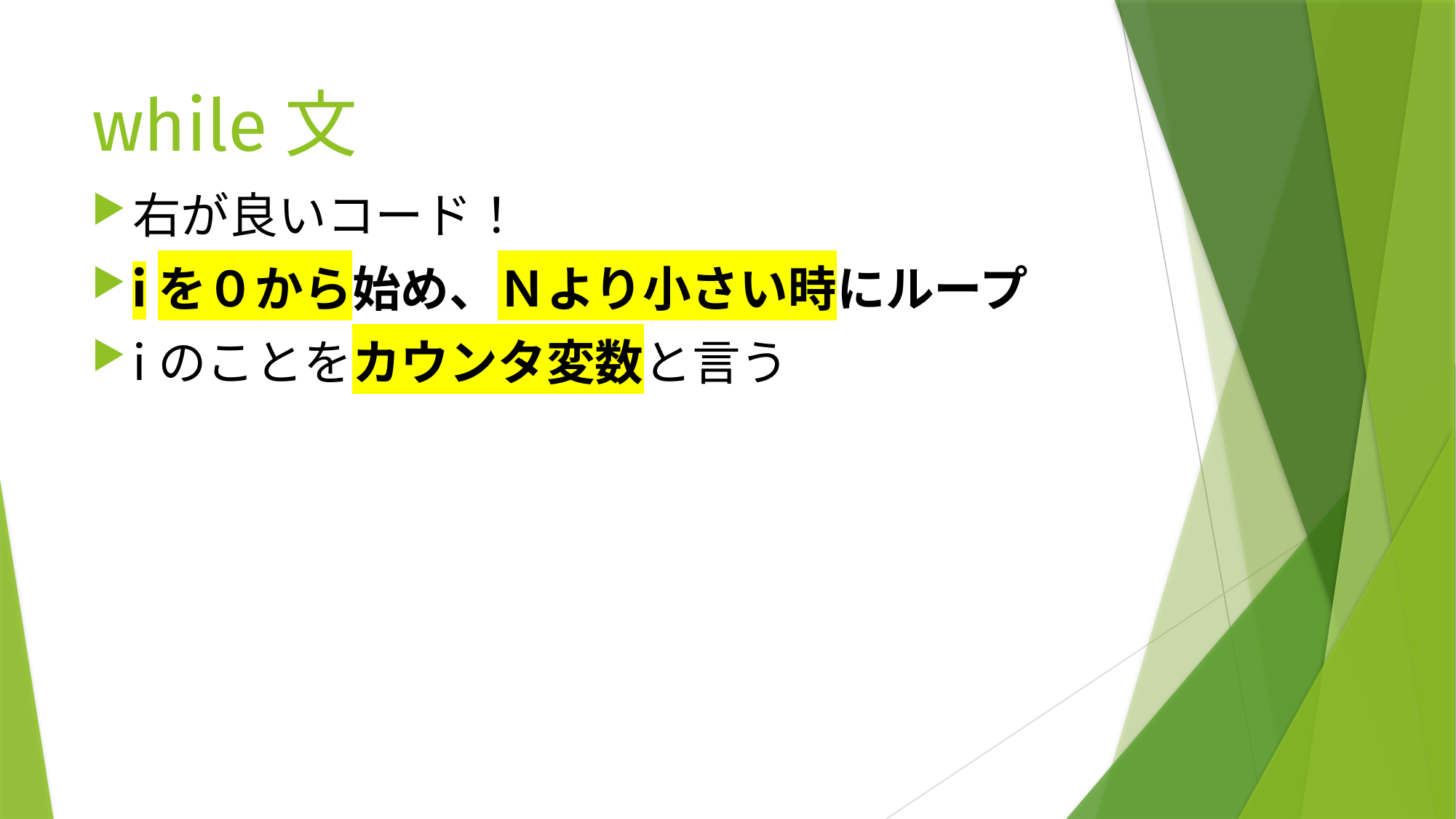

# while文
右が良いコード！
iを０から始め、Ｎより小さい時にループ
iのことをカウンタ変数と言う